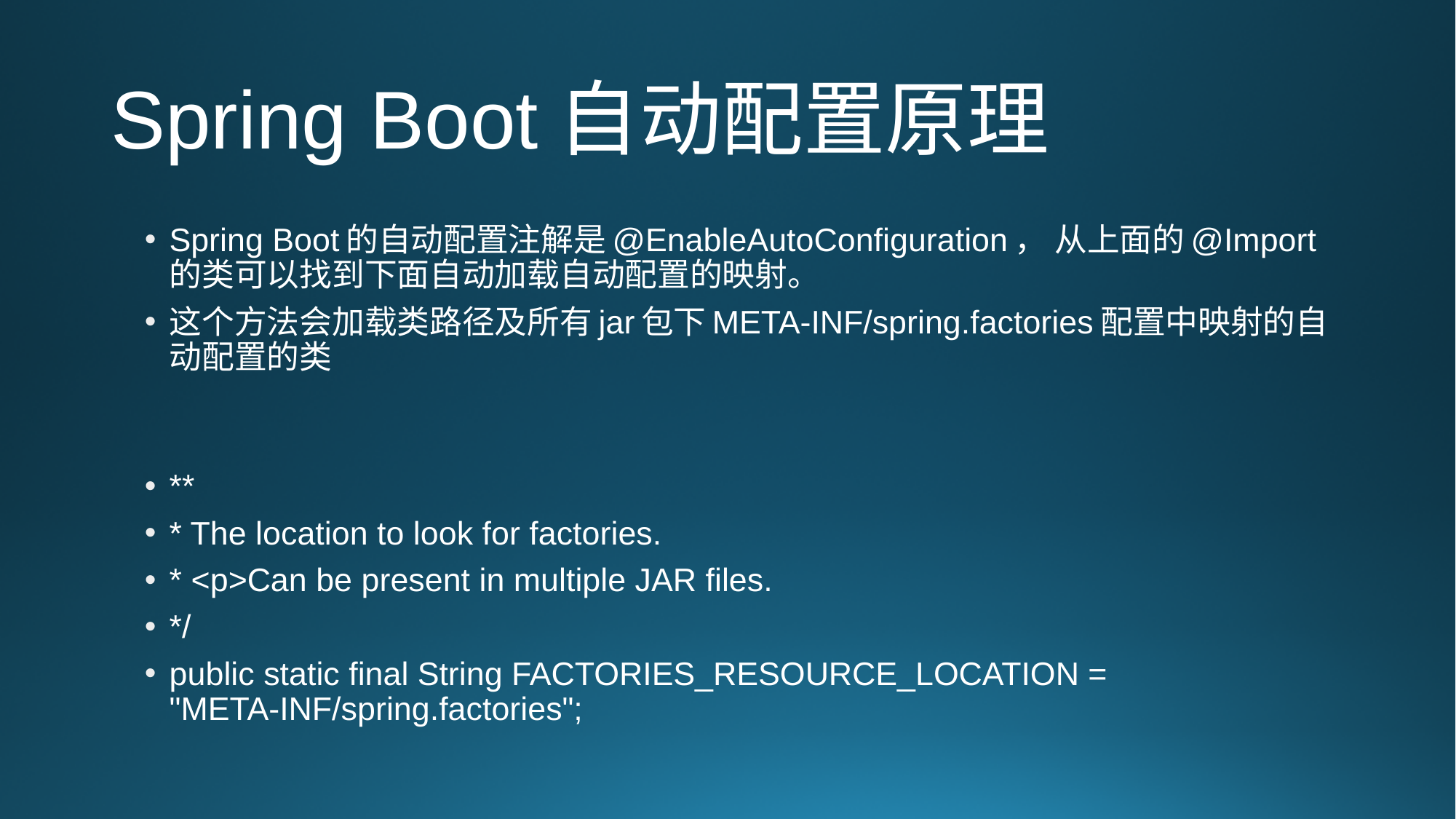

# Spring Boot自动配置原理
Spring Boot的自动配置注解是@EnableAutoConfiguration， 从上面的@Import的类可以找到下面自动加载自动配置的映射。
这个方法会加载类路径及所有jar包下META-INF/spring.factories配置中映射的自动配置的类

**
* The location to look for factories.
* <p>Can be present in multiple JAR files.
*/
public static final String FACTORIES_RESOURCE_LOCATION = "META-INF/spring.factories";